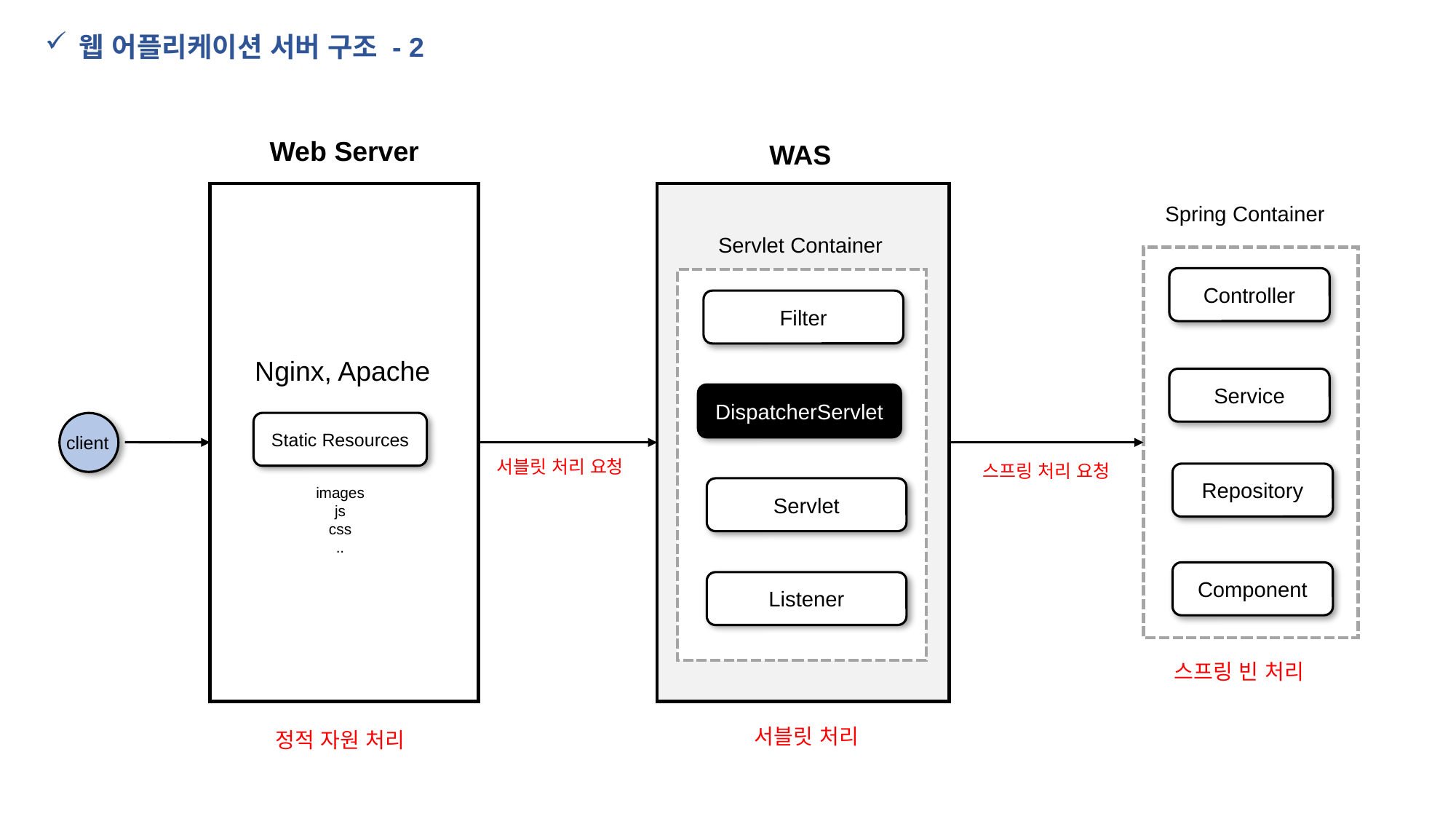

웹 어플리케이션 서버 구조 - 2
Web Server
WAS

Spring Container
Servlet Container

Controller

Filter
Nginx, Apache
Service
DispatcherServlet
Static Resources

client
서블릿 처리 요청
스프링 처리 요청
Repository
images
js
css
..
Servlet
Component
Listener
스프링 빈 처리
서블릿 처리
정적 자원 처리